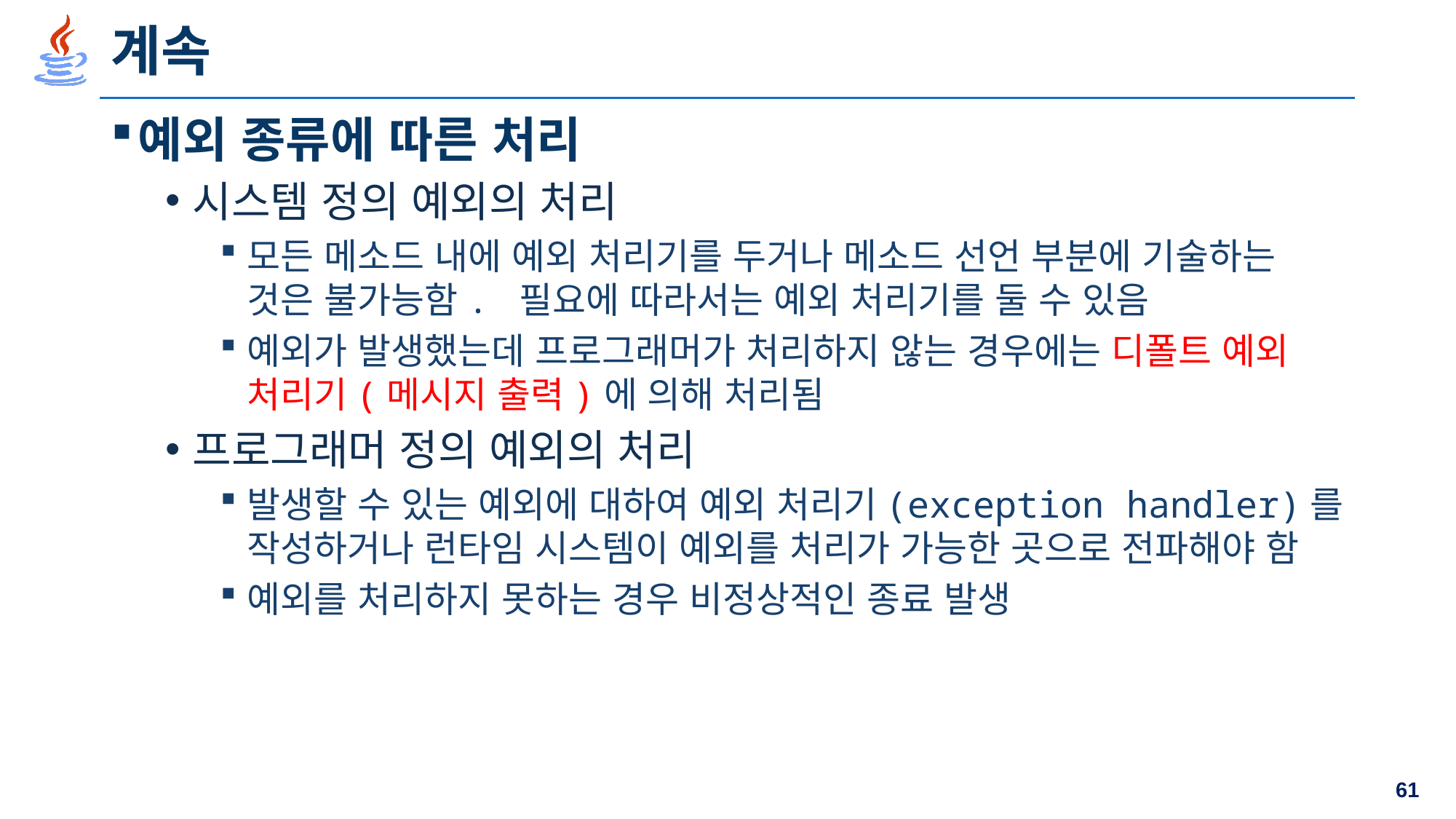

# 계속
예외 종류에 따른 처리
시스템 정의 예외의 처리
모든 메소드 내에 예외 처리기를 두거나 메소드 선언 부분에 기술하는 것은 불가능함. 필요에 따라서는 예외 처리기를 둘 수 있음
예외가 발생했는데 프로그래머가 처리하지 않는 경우에는 디폴트 예외 처리기(메시지 출력)에 의해 처리됨
프로그래머 정의 예외의 처리
발생할 수 있는 예외에 대하여 예외 처리기(exception handler)를 작성하거나 런타임 시스템이 예외를 처리가 가능한 곳으로 전파해야 함
예외를 처리하지 못하는 경우 비정상적인 종료 발생

61